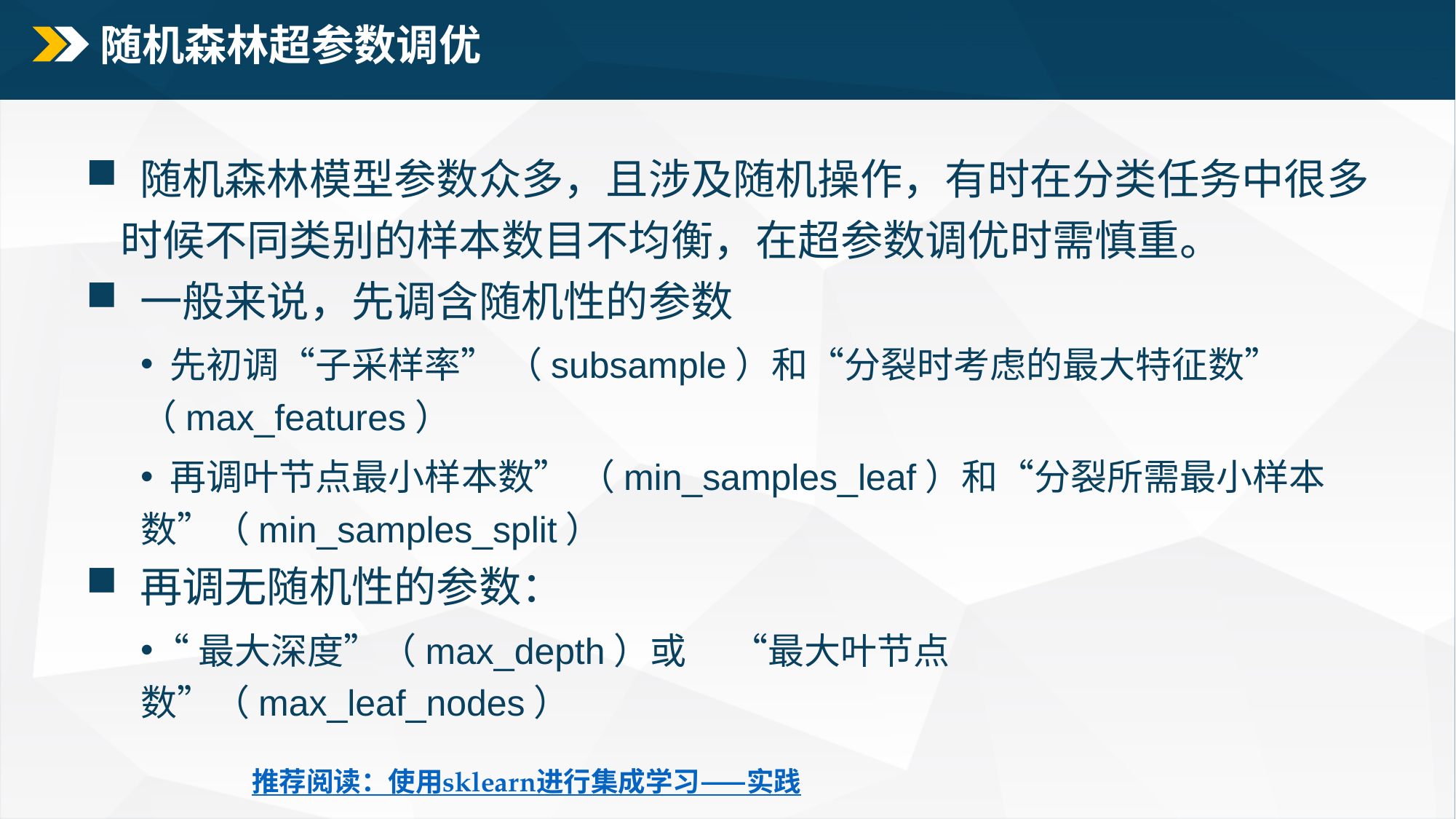

# 随机森林超参数调优
 随机森林模型参数众多，且涉及随机操作，有时在分类任务中很多时候不同类别的样本数目不均衡，在超参数调优时需慎重。
 一般来说，先调含随机性的参数
 先初调“子采样率” （subsample）和“分裂时考虑的最大特征数” （max_features）
 再调叶节点最小样本数” （min_samples_leaf）和“分裂所需最小样本数”（min_samples_split）
 再调无随机性的参数：
“最大深度”（max_depth）或　 “最大叶节点数”（max_leaf_nodes）
推荐阅读：使用sklearn进行集成学习——实践